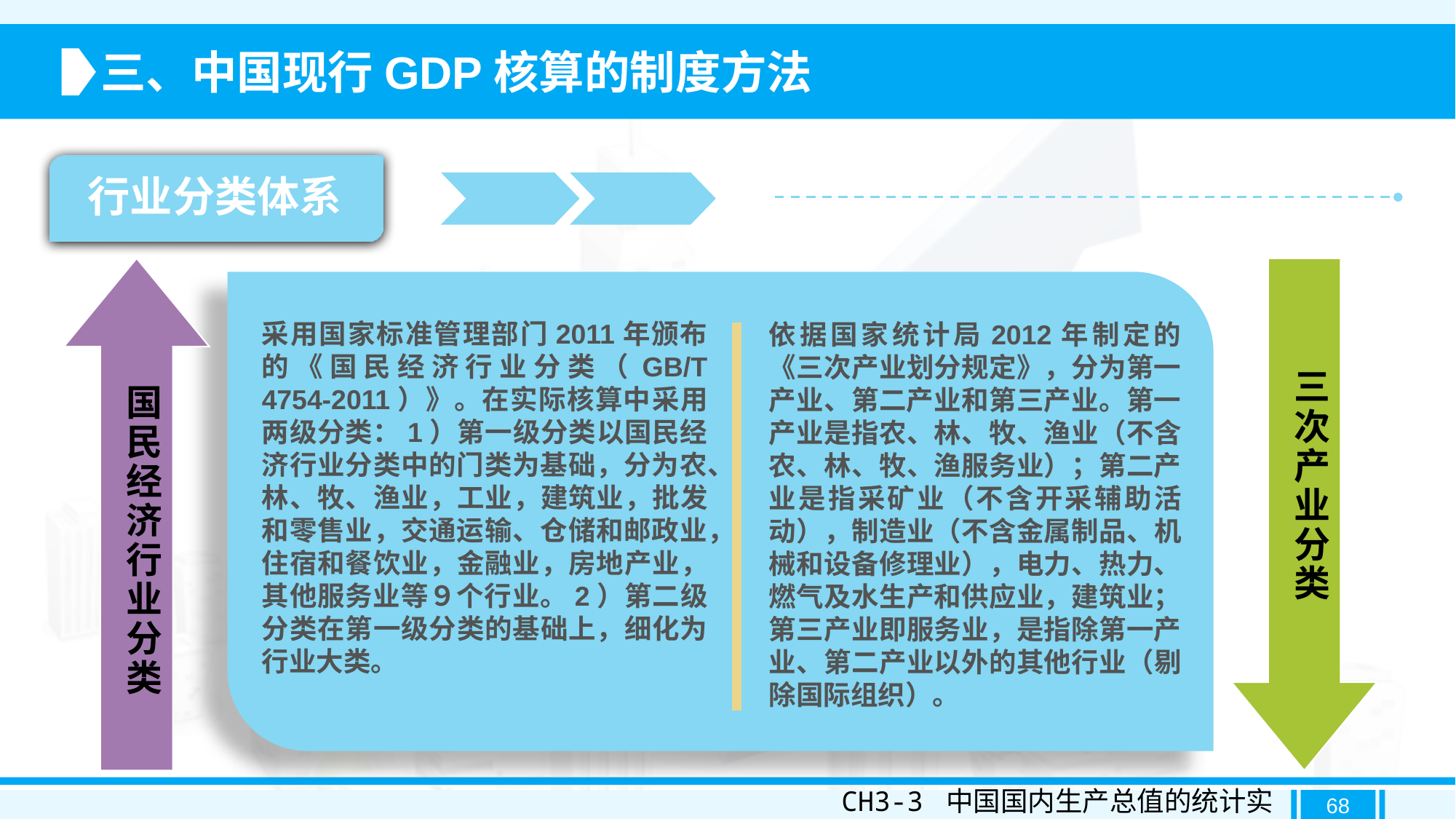

三、中国现行GDP核算的制度方法

行业分类体系

采用国家标准管理部门2011年颁布的《国民经济行业分类（GB/T 4754-2011）》。在实际核算中采用两级分类：1）第一级分类以国民经济行业分类中的门类为基础，分为农、林、牧、渔业，工业，建筑业，批发和零售业，交通运输、仓储和邮政业，住宿和餐饮业，金融业，房地产业，其他服务业等９个行业。2）第二级分类在第一级分类的基础上，细化为行业大类。
依据国家统计局2012年制定的《三次产业划分规定》，分为第一产业、第二产业和第三产业。第一产业是指农、林、牧、渔业（不含农、林、牧、渔服务业）；第二产业是指采矿业（不含开采辅助活动），制造业（不含金属制品、机械和设备修理业），电力、热力、燃气及水生产和供应业，建筑业；第三产业即服务业，是指除第一产业、第二产业以外的其他行业（剔除国际组织）。
国民经济行业分类
三次产业分类
CH3-3 中国国内生产总值的统计实践
68